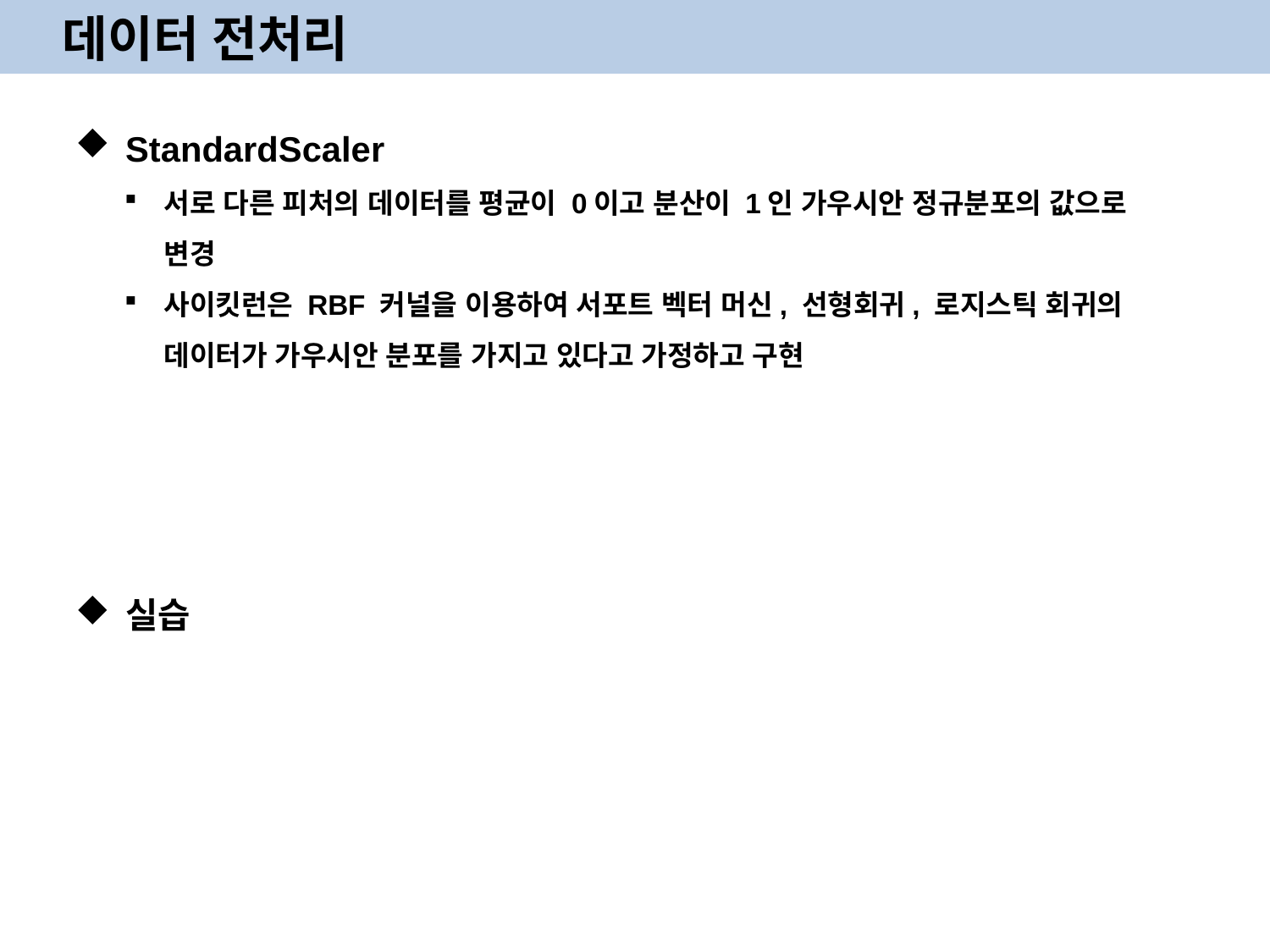

데이터 전처리
StandardScaler
서로 다른 피처의 데이터를 평균이 0이고 분산이 1인 가우시안 정규분포의 값으로 변경
사이킷런은 RBF 커널을 이용하여 서포트 벡터 머신, 선형회귀, 로지스틱 회귀의 데이터가 가우시안 분포를 가지고 있다고 가정하고 구현
실습